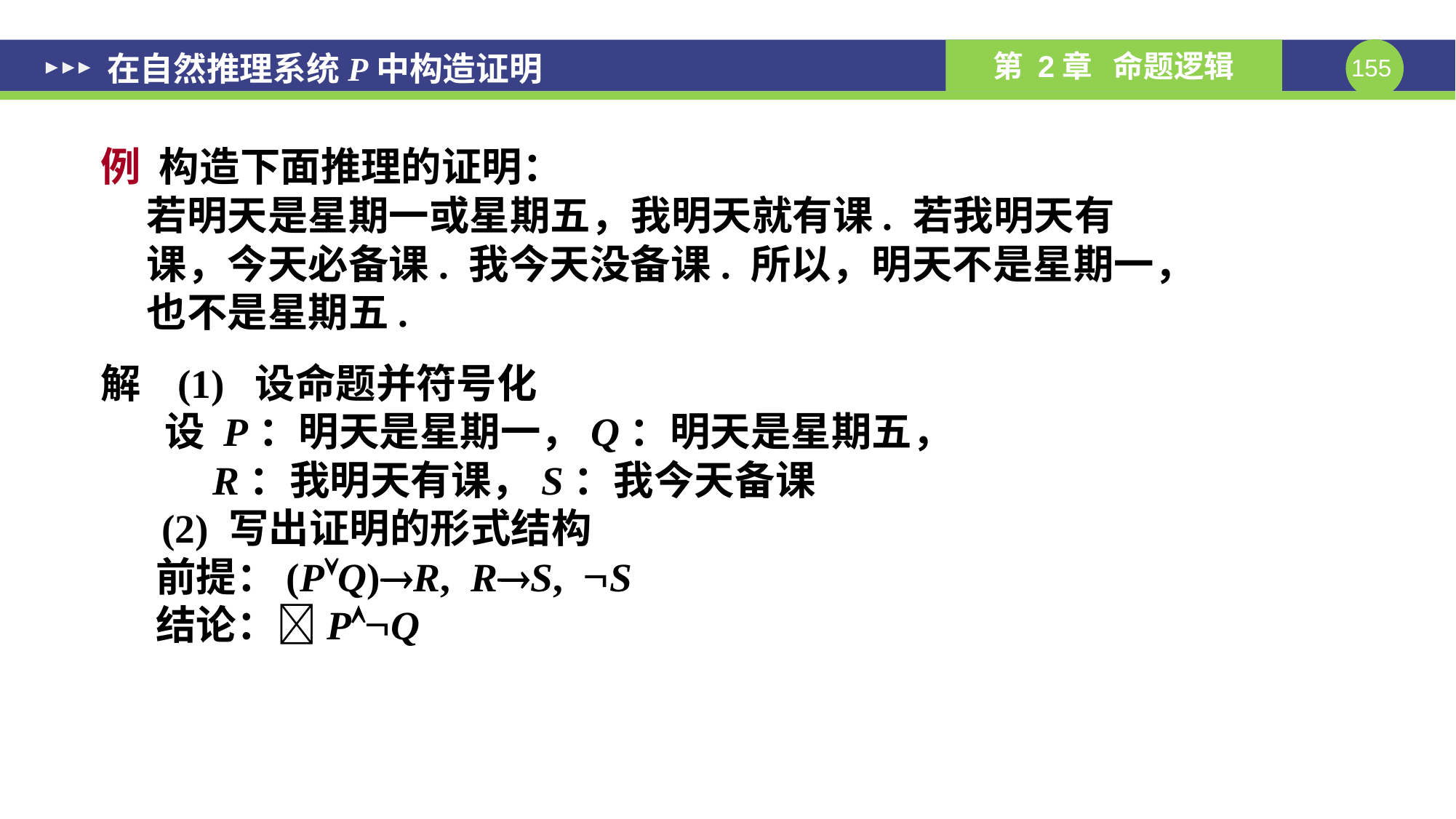

# 在自然推理系统P中构造证明
例  构造下面推理的证明：
    若明天是星期一或星期五，我明天就有课. 若我明天有
    课，今天必备课. 我今天没备课. 所以，明天不是星期一，
    也不是星期五.
解   (1)  设命题并符号化
      设 p：明天是星期一，q：明天是星期五，
           r：我明天有课，s：我今天备课
      (2) 写出证明的形式结构
     前提：(p∨q)→r,  r→s,  ¬s
     结论：¬p∧¬q